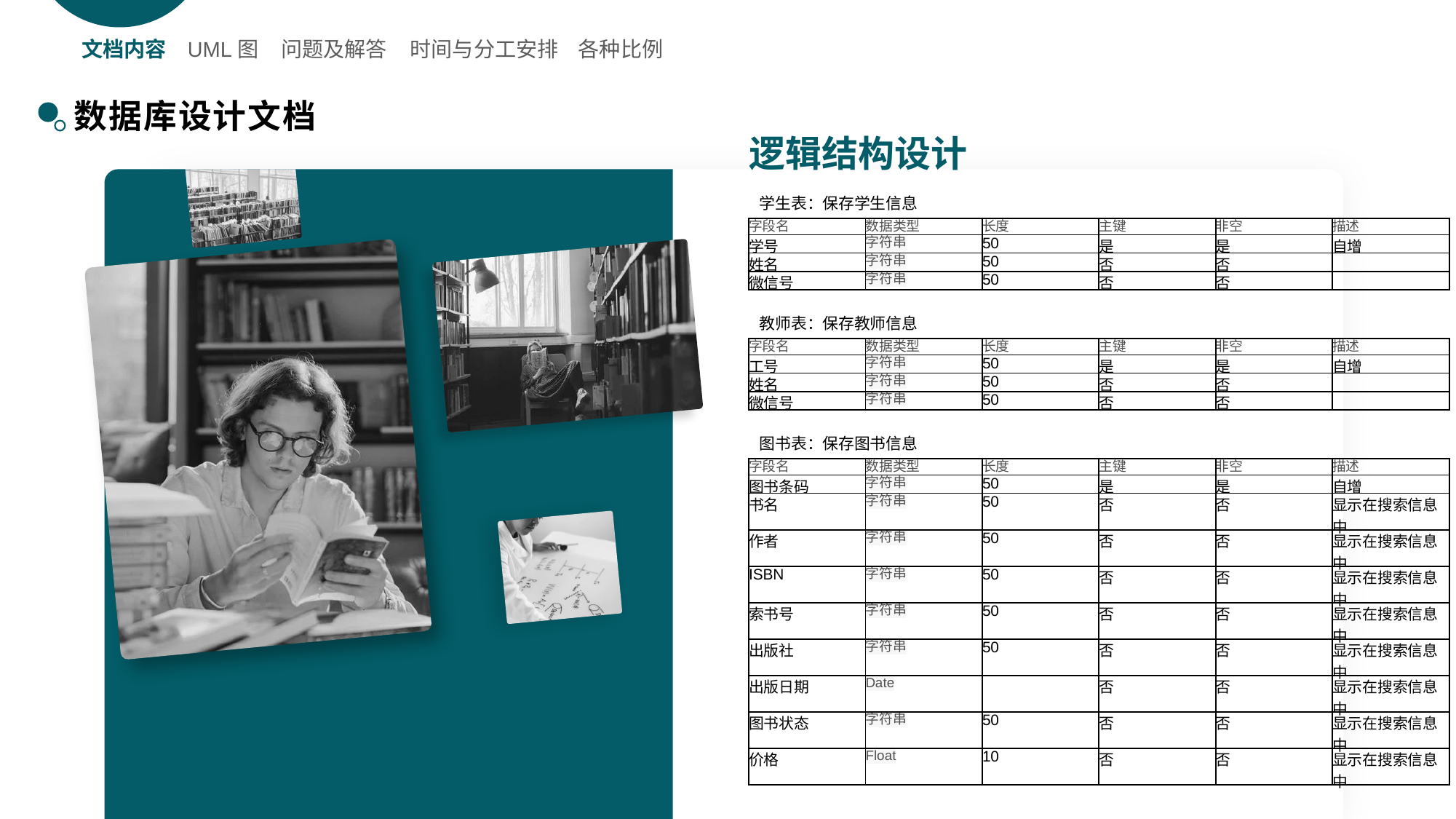

文档内容
UML图
问题及解答
时间与分工安排
各种比例
数据库设计文档

逻辑结构设计

学生表：保存学生信息
| 字段名 | 数据类型 | 长度 | 主键 | 非空 | 描述 |
| --- | --- | --- | --- | --- | --- |
| 学号 | 字符串 | 50 | 是 | 是 | 自增 |
| 姓名 | 字符串 | 50 | 否 | 否 |  |
| 微信号 | 字符串 | 50 | 否 | 否 |  |

教师表：保存教师信息
| 字段名 | 数据类型 | 长度 | 主键 | 非空 | 描述 |
| --- | --- | --- | --- | --- | --- |
| 工号 | 字符串 | 50 | 是 | 是 | 自增 |
| 姓名 | 字符串 | 50 | 否 | 否 |  |
| 微信号 | 字符串 | 50 | 否 | 否 |  |

图书表：保存图书信息
| 字段名 | 数据类型 | 长度 | 主键 | 非空 | 描述 |
| --- | --- | --- | --- | --- | --- |
| 图书条码 | 字符串 | 50 | 是 | 是 | 自增 |
| 书名 | 字符串 | 50 | 否 | 否 | 显示在搜索信息中 |
| 作者 | 字符串 | 50 | 否 | 否 | 显示在搜索信息中 |
| ISBN | 字符串 | 50 | 否 | 否 | 显示在搜索信息中 |
| 索书号 | 字符串 | 50 | 否 | 否 | 显示在搜索信息中 |
| 出版社 | 字符串 | 50 | 否 | 否 | 显示在搜索信息中 |
| 出版日期 | Date |  | 否 | 否 | 显示在搜索信息中 |
| 图书状态 | 字符串 | 50 | 否 | 否 | 显示在搜索信息中 |
| 价格 | Float | 10 | 否 | 否 | 显示在搜索信息中 |